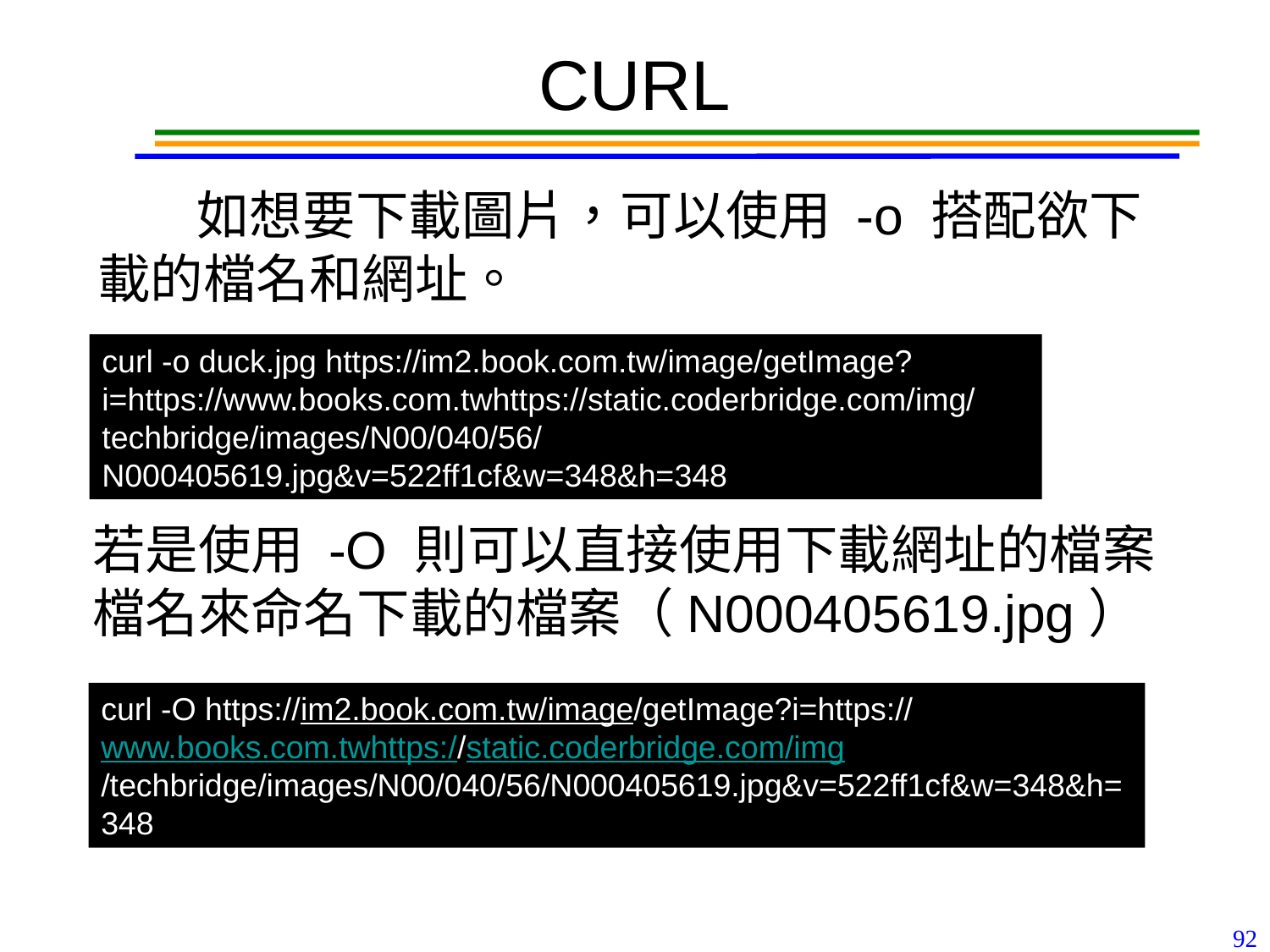

# CURL
如想要下載圖片，可以使用 -o 搭配欲下載的檔名和網址。
curl -o duck.jpg https://im2.book.com.tw/image/getImage?i=https://www.books.com.twhttps://static.coderbridge.com/img/techbridge/images/N00/040/56/N000405619.jpg&v=522ff1cf&w=348&h=348
若是使用 -O 則可以直接使用下載網址的檔案檔名來命名下載的檔案（N000405619.jpg）
curl -O https://im2.book.com.tw/image/getImage?i=https://www.books.com.twhttps://static.coderbridge.com/img/techbridge/images/N00/040/56/N000405619.jpg&v=522ff1cf&w=348&h=348
92